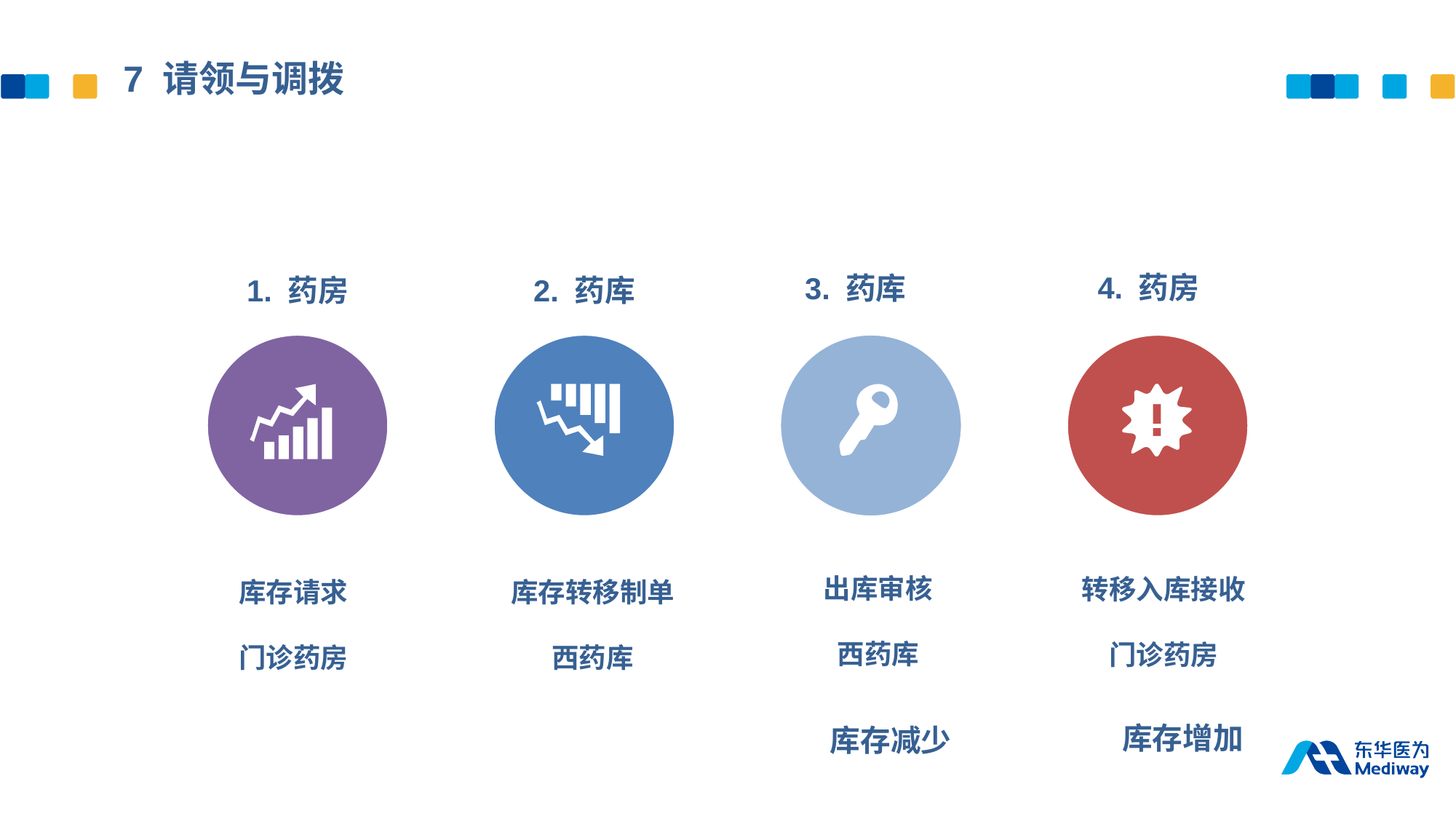

7 请领与调拨
4. 药房
3. 药库
1. 药房
2. 药库

出库审核
西药库
转移入库接收
门诊药房
库存转移制单
西药库
库存请求
门诊药房
 库存增加
 库存减少